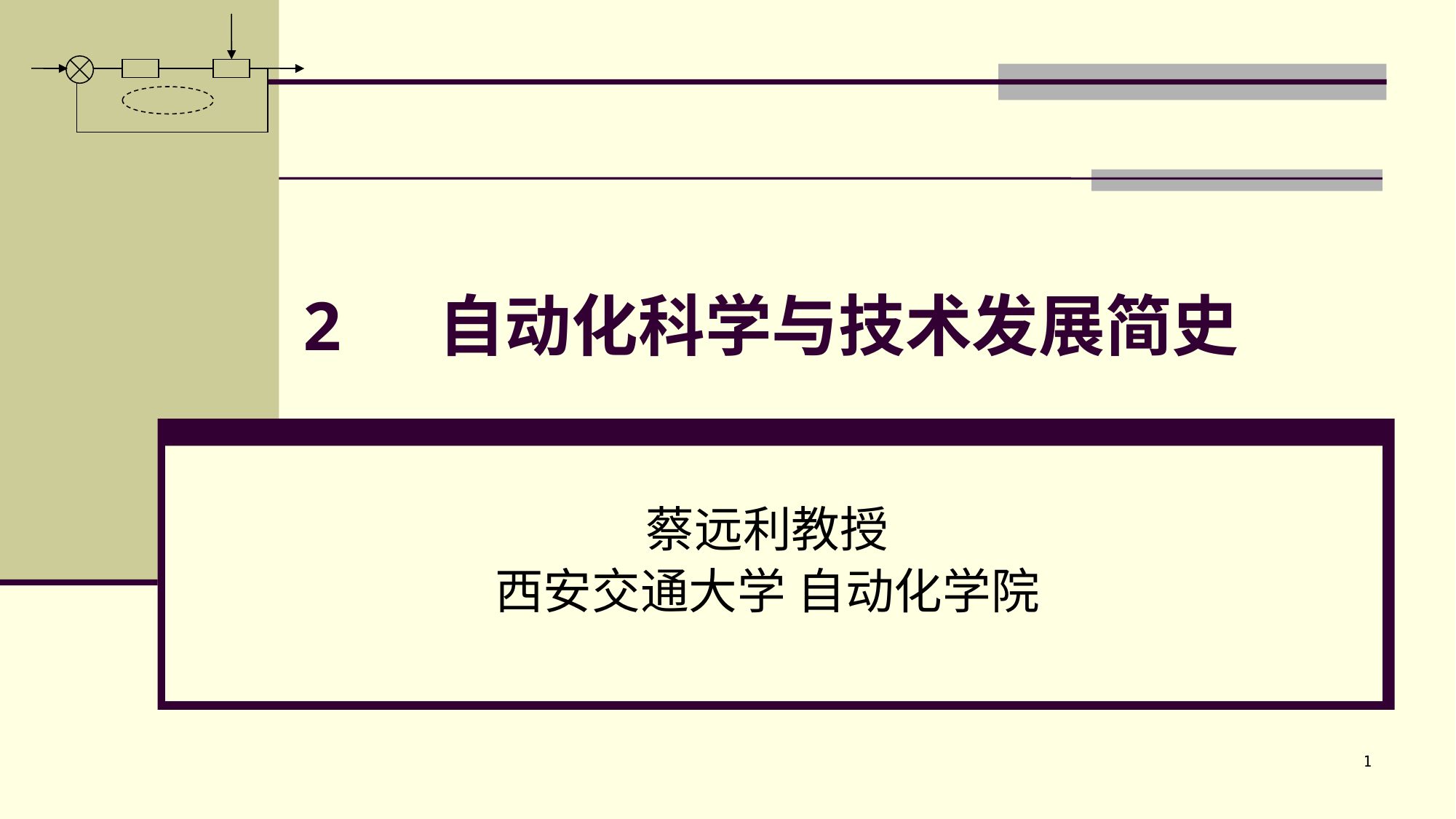

# 2  自动化科学与技术发展简史
蔡远利教授
西安交通大学 自动化学院
1